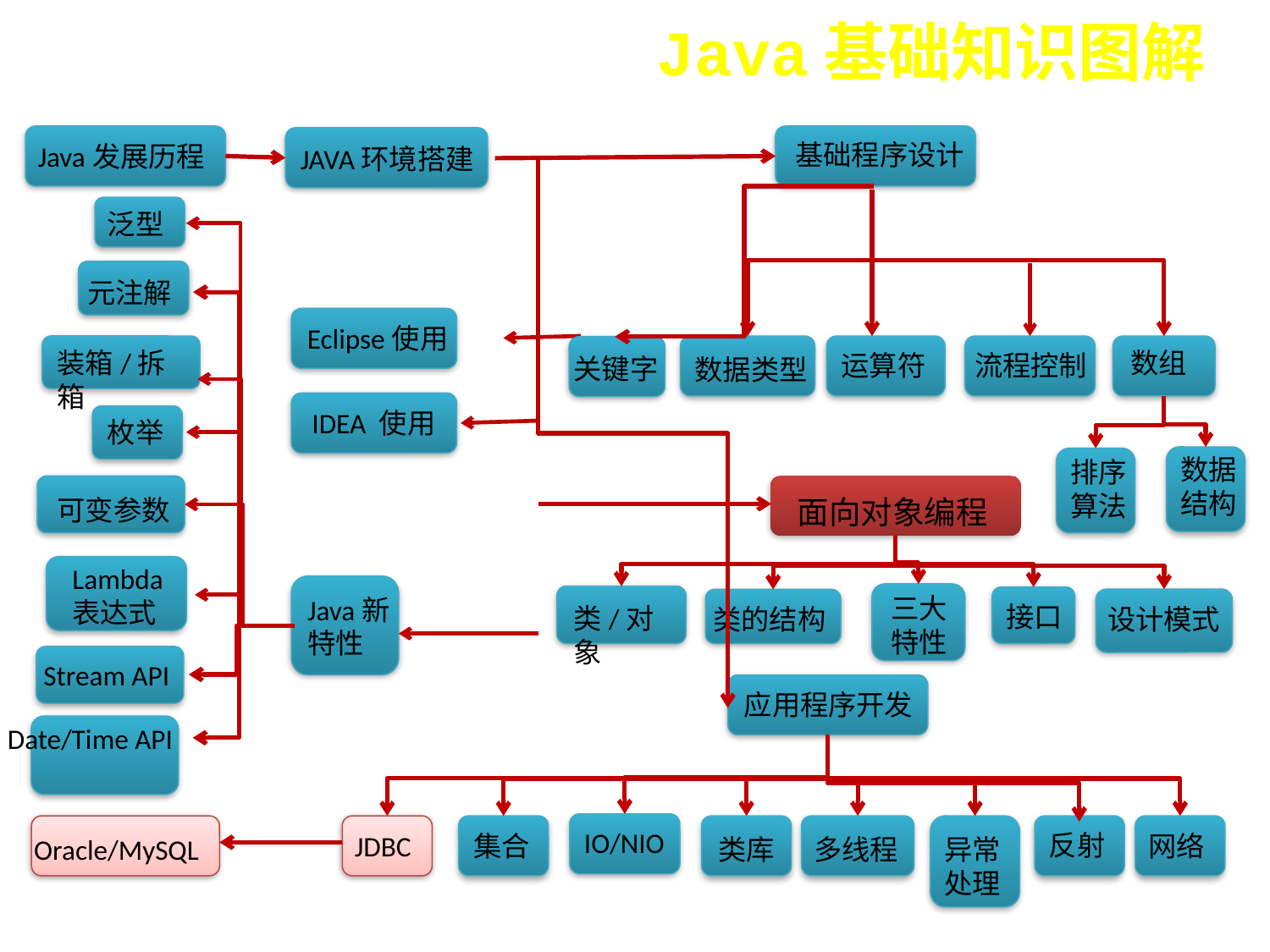

Java基础知识图解

基础程序设计
Java发展历程
JAVA环境搭建

泛型

元注解

Eclipse使用

装箱/拆箱
数组
运算符
流程控制
关键字
数据类型

IDEA 使用

枚举
数据结构

排序算法

可变参数
面向对象编程
Lambda
表达式

三大特性
Java新特性

接口
类/对象
类的结构
设计模式

Stream API

应用程序开发
Date/Time API

IO/NIO
反射
集合
网络
JDBC
类库
多线程
异常处理
Oracle/MySQL